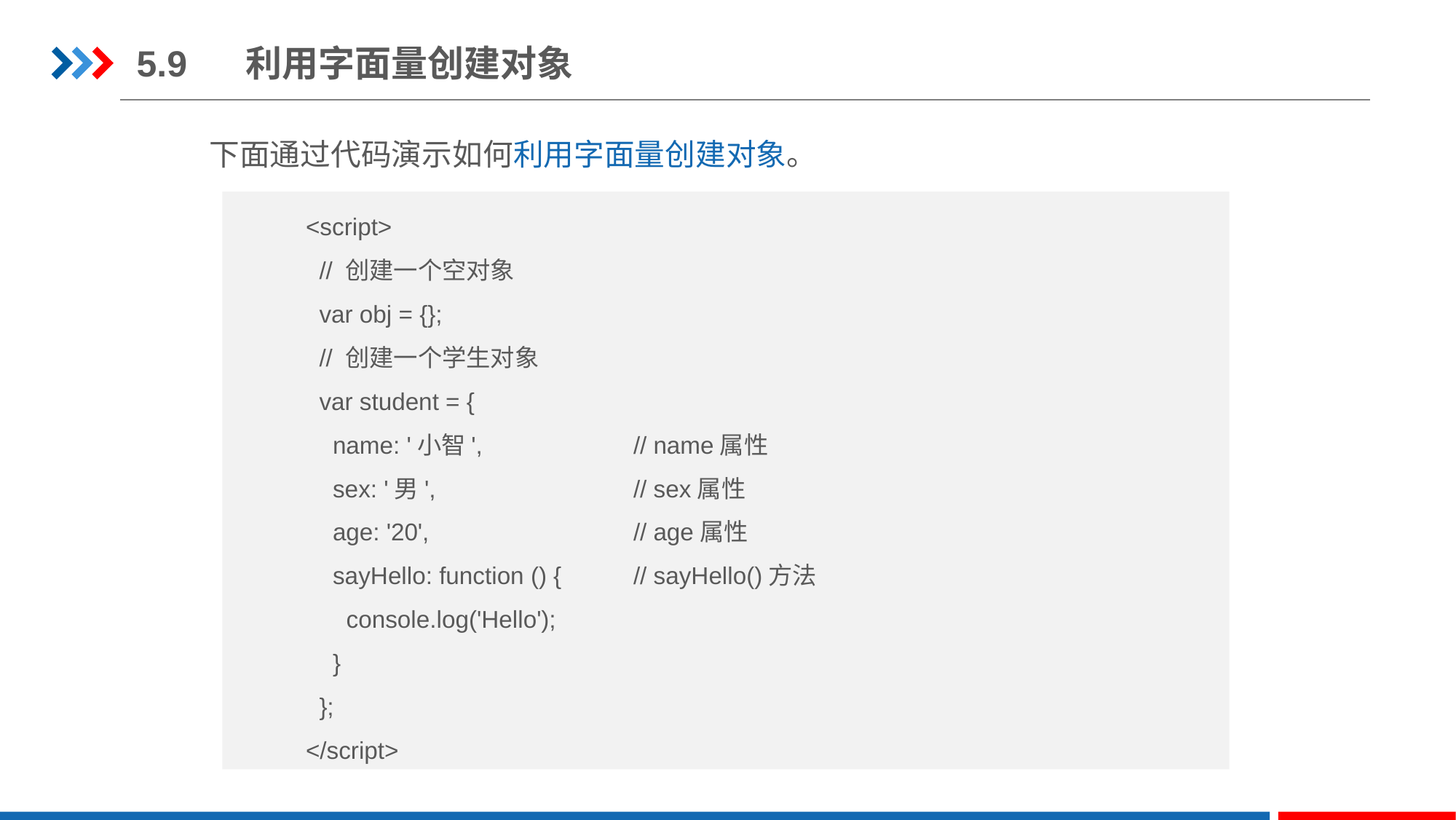

5.9	利用字面量创建对象
下面通过代码演示如何利用字面量创建对象。
<script>
  // 创建一个空对象
  var obj = {};
  // 创建一个学生对象
  var student = {
    name: '小智',		// name属性
    sex: '男',		// sex属性
    age: '20',		// age属性
    sayHello: function () {	// sayHello()方法
      console.log('Hello');
    }
  };
</script>